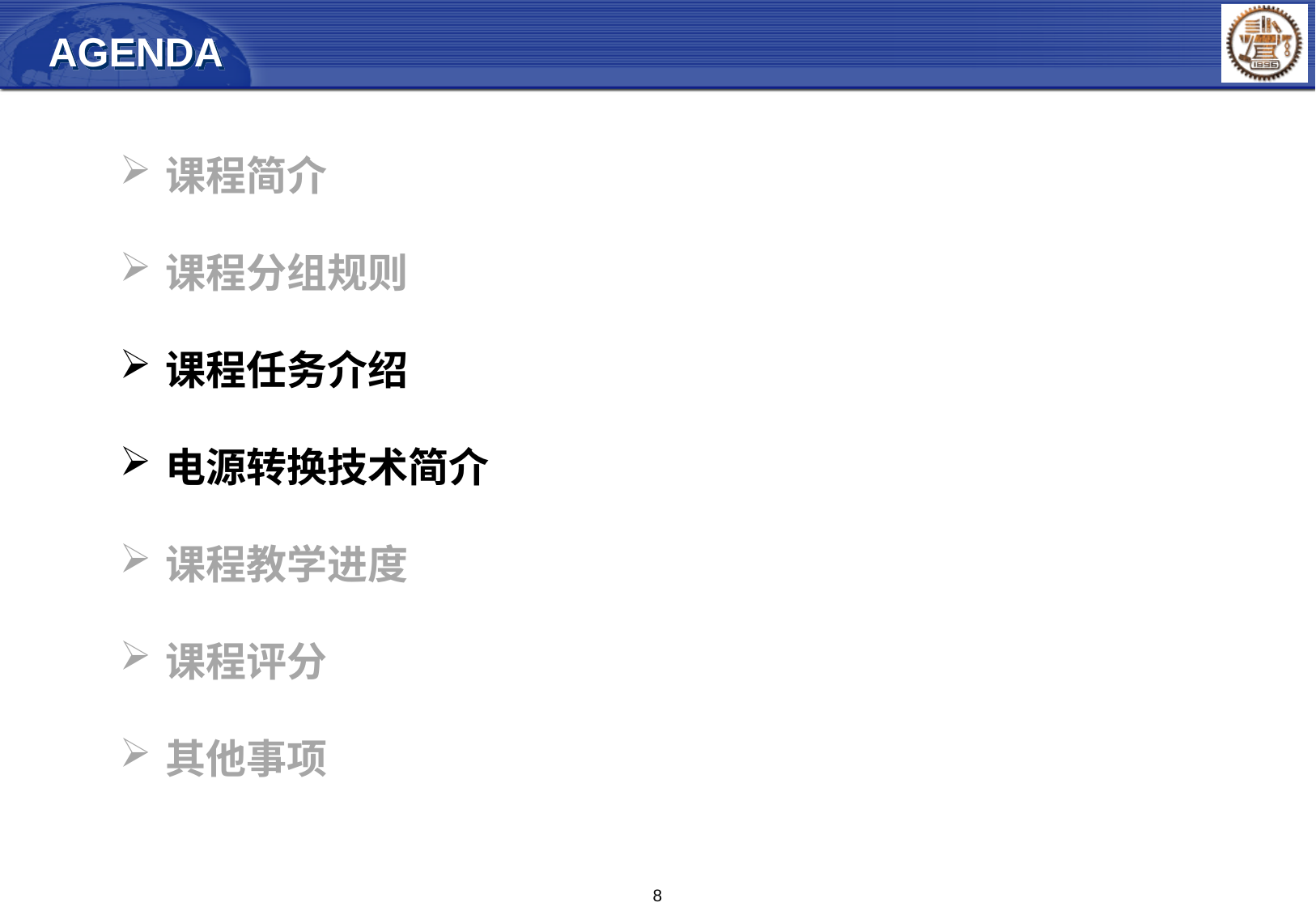

AGENDA
课程简介

课程分组规则

课程任务介绍

电源转换技术简介

课程教学进度

课程评分

其他事项
8